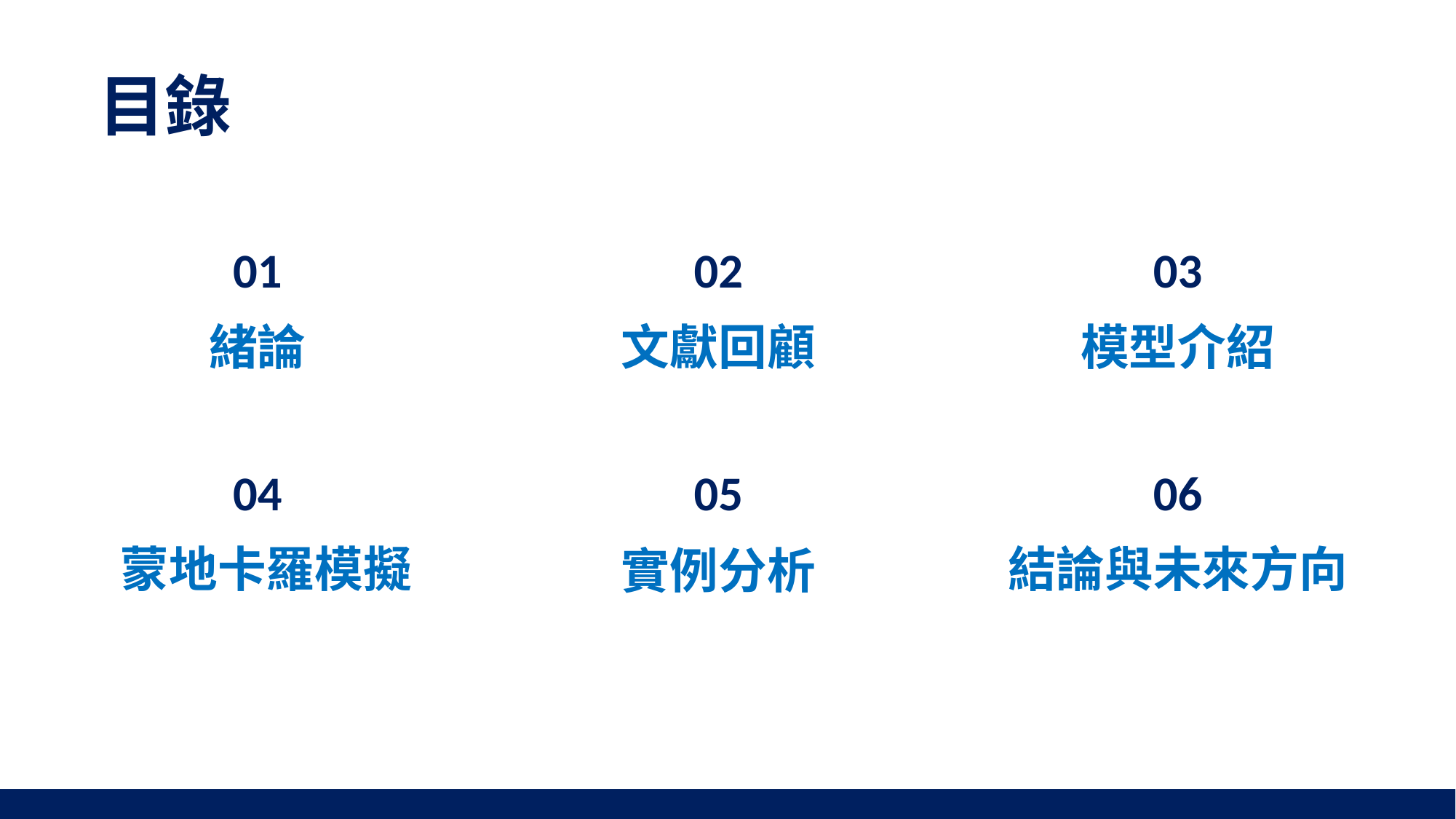

目錄
03
02
01
緒論
文獻回顧
模型介紹
06
05
04
結論與未來方向
蒙地卡羅模擬
實例分析